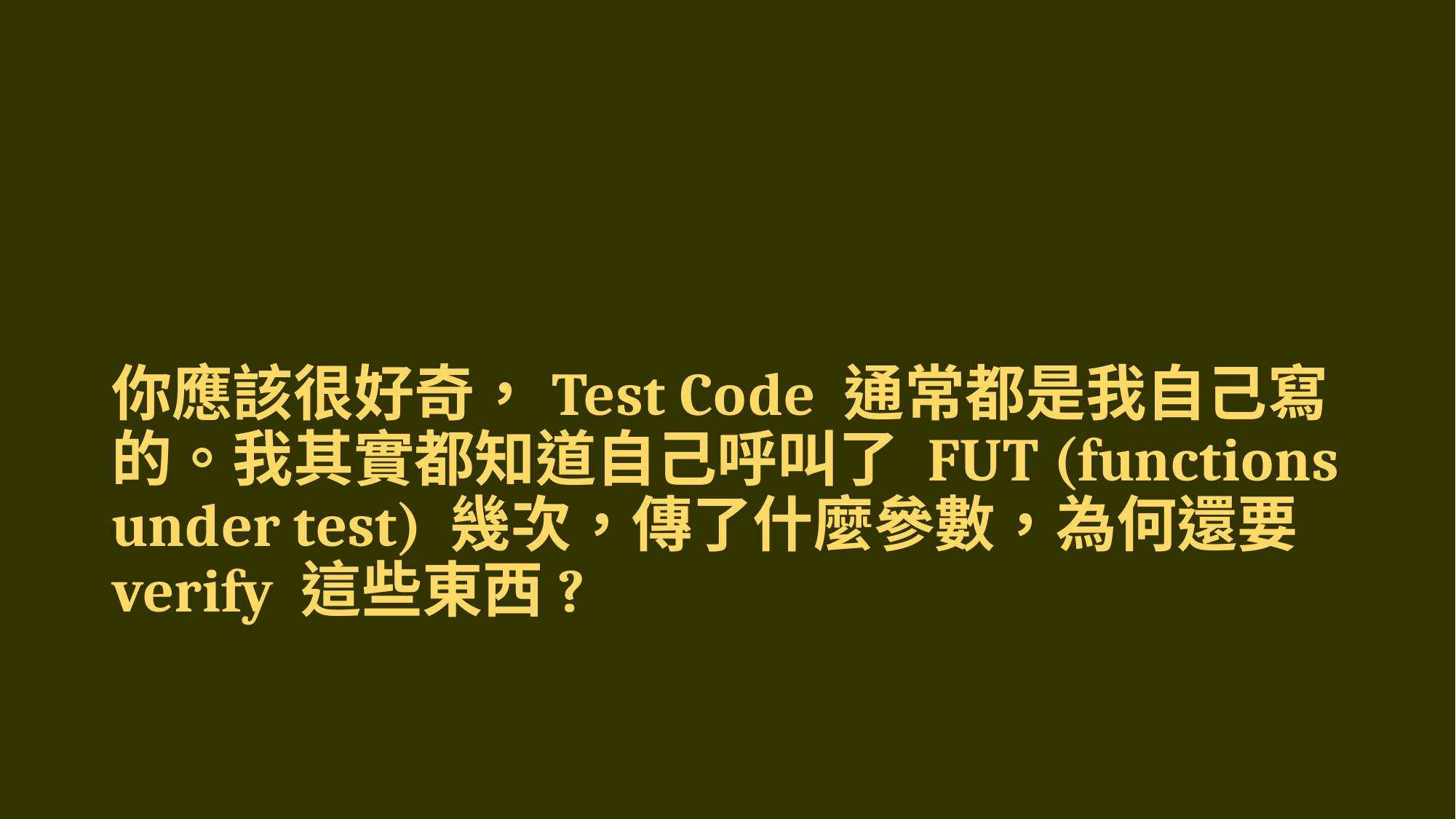

# 你應該很好奇，Test Code 通常都是我自己寫的。我其實都知道自己呼叫了 FUT (functions under test) 幾次，傳了什麼參數，為何還要 verify 這些東西?